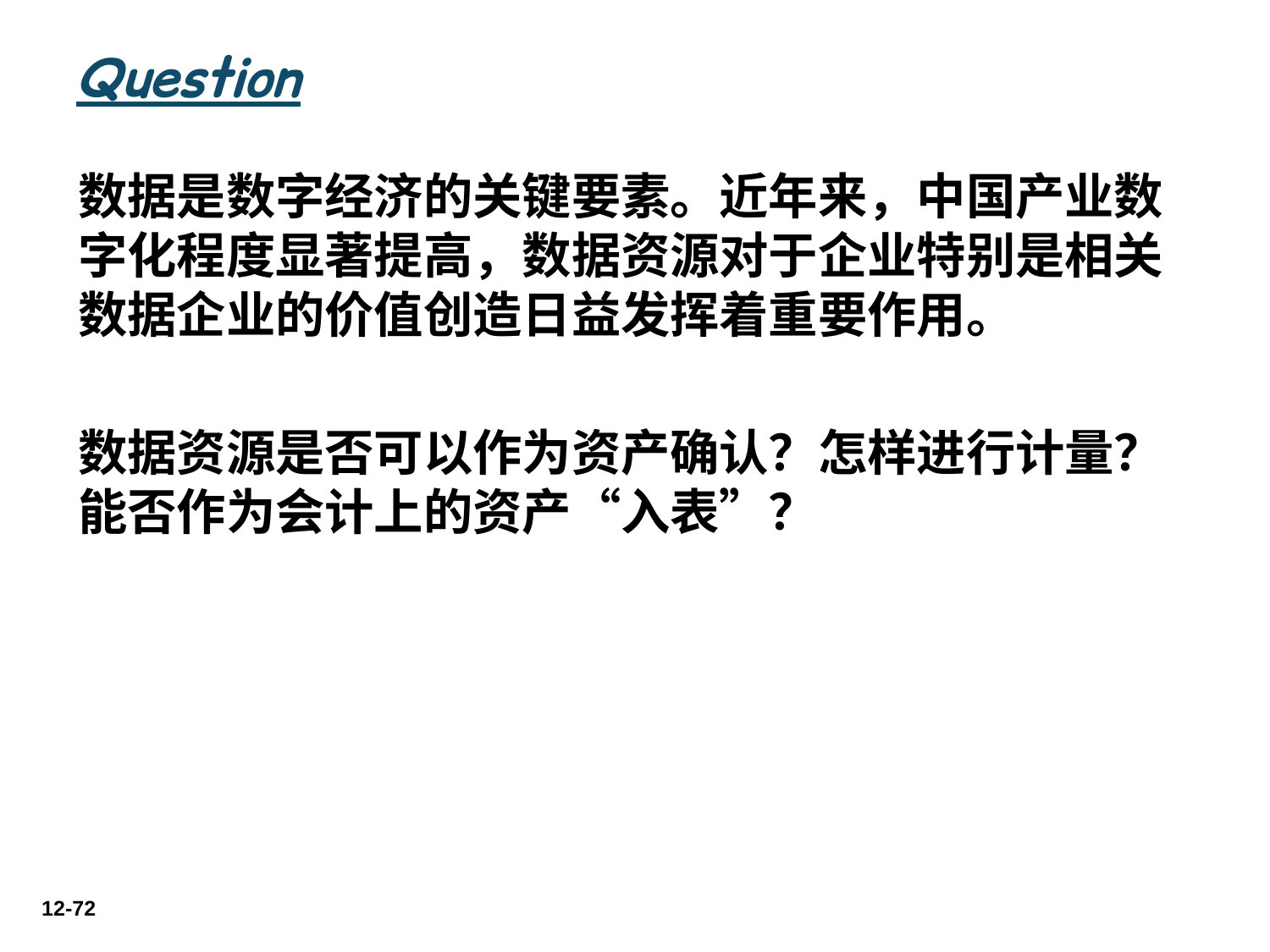

# Question
数据是数字经济的关键要素。近年来，中国产业数字化程度显著提高，数据资源对于企业特别是相关数据企业的价值创造日益发挥着重要作用。

数据资源是否可以作为资产确认？怎样进行计量？能否作为会计上的资产“入表”？